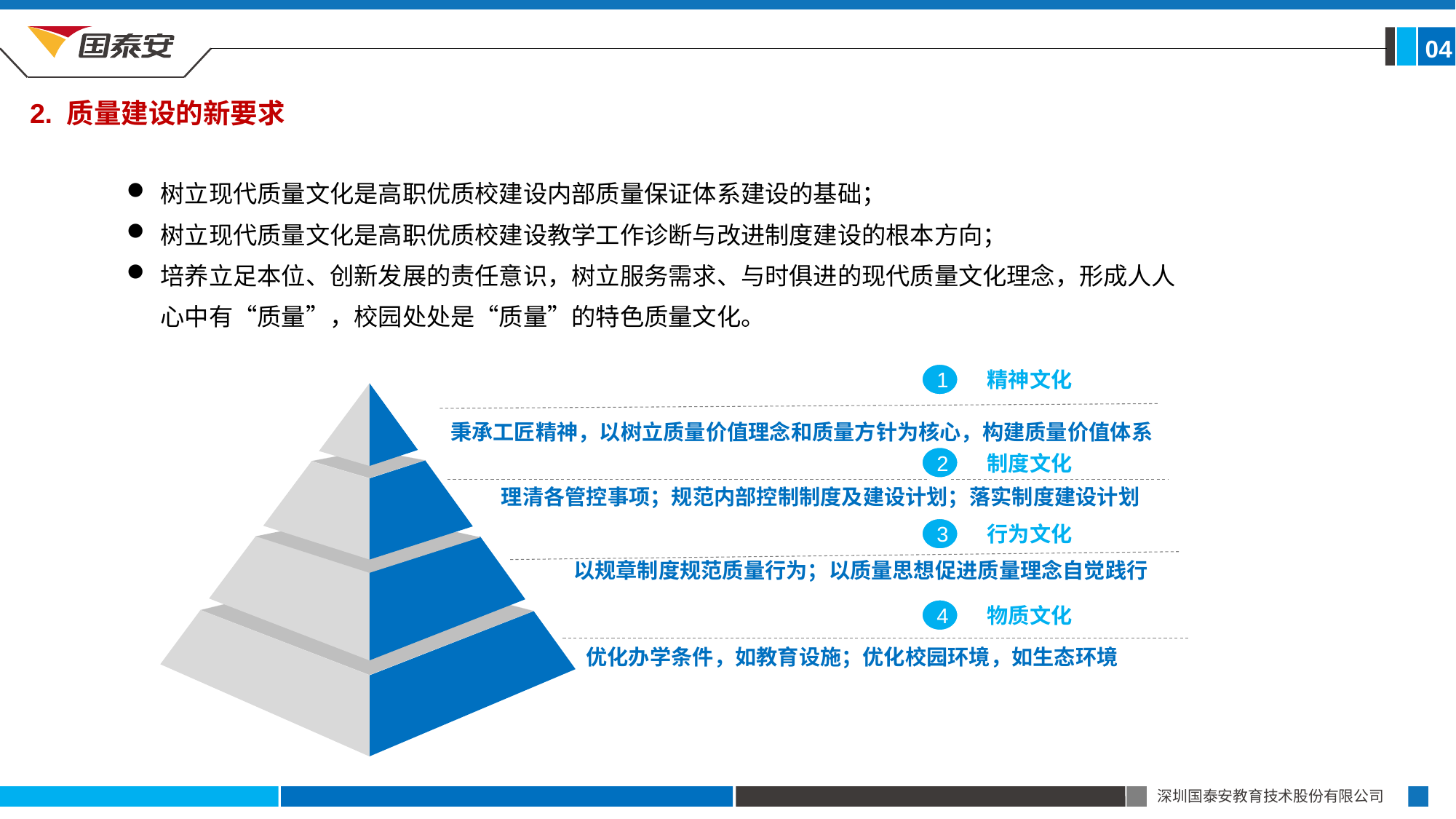

04
2. 质量建设的新要求
树立现代质量文化是高职优质校建设内部质量保证体系建设的基础；
树立现代质量文化是高职优质校建设教学工作诊断与改进制度建设的根本方向；
培养立足本位、创新发展的责任意识，树立服务需求、与时俱进的现代质量文化理念，形成人人心中有“质量”，校园处处是“质量”的特色质量文化。

精神文化
1

秉承工匠精神，以树立质量价值理念和质量方针为核心，构建质量价值体系
制度文化
2
 理清各管控事项；规范内部控制制度及建设计划；落实制度建设计划
行为文化
3
以规章制度规范质量行为；以质量思想促进质量理念自觉践行
物质文化
4
优化办学条件，如教育设施；优化校园环境，如生态环境